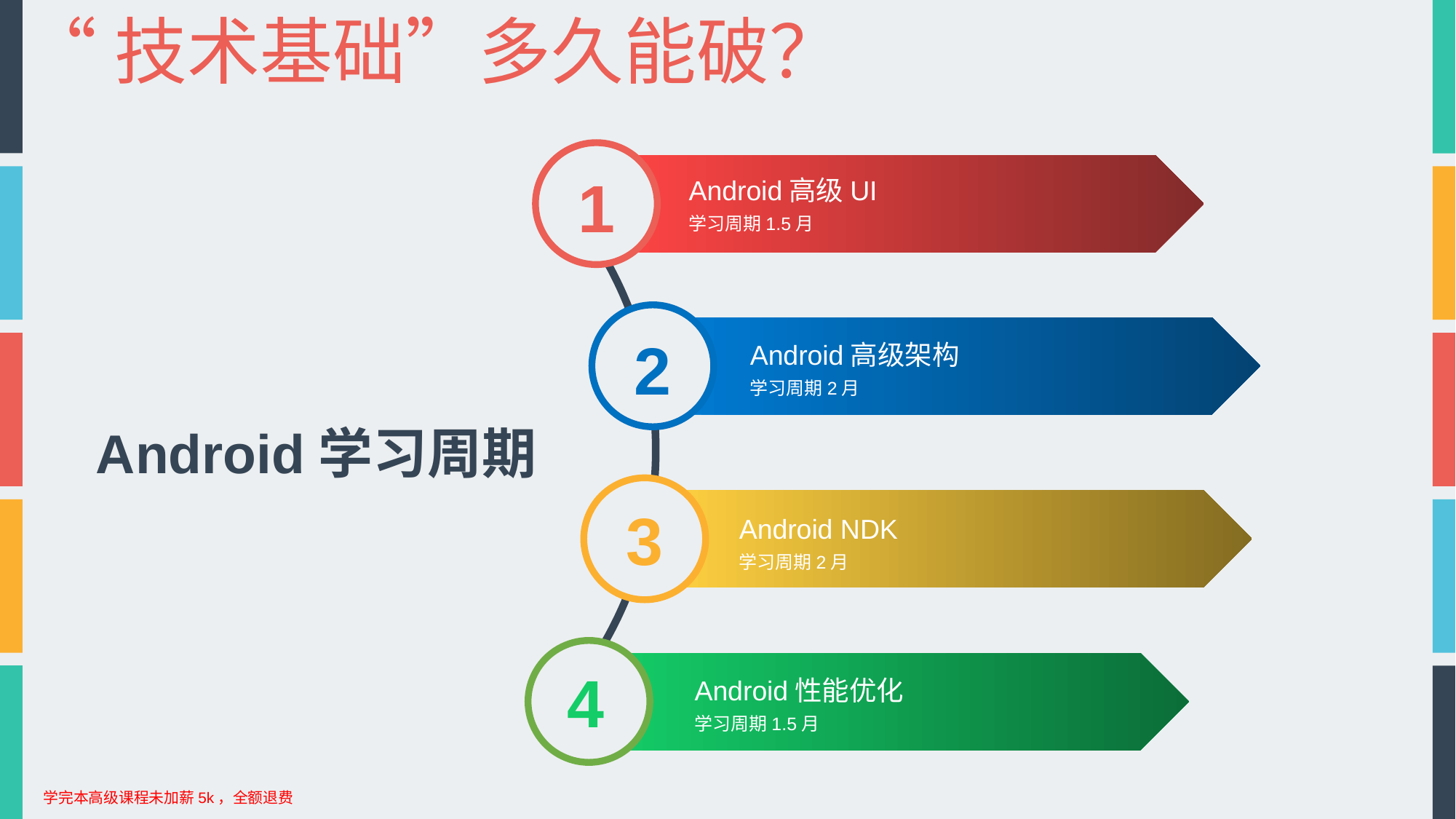

“技术基础”多久能破？

Android高级UI
学习周期1.5月
1

2
Android高级架构
学习周期2月

Android学习周期

3
Android NDK
学习周期2月

4
Android性能优化
学习周期1.5月

学完本高级课程未加薪5k，全额退费